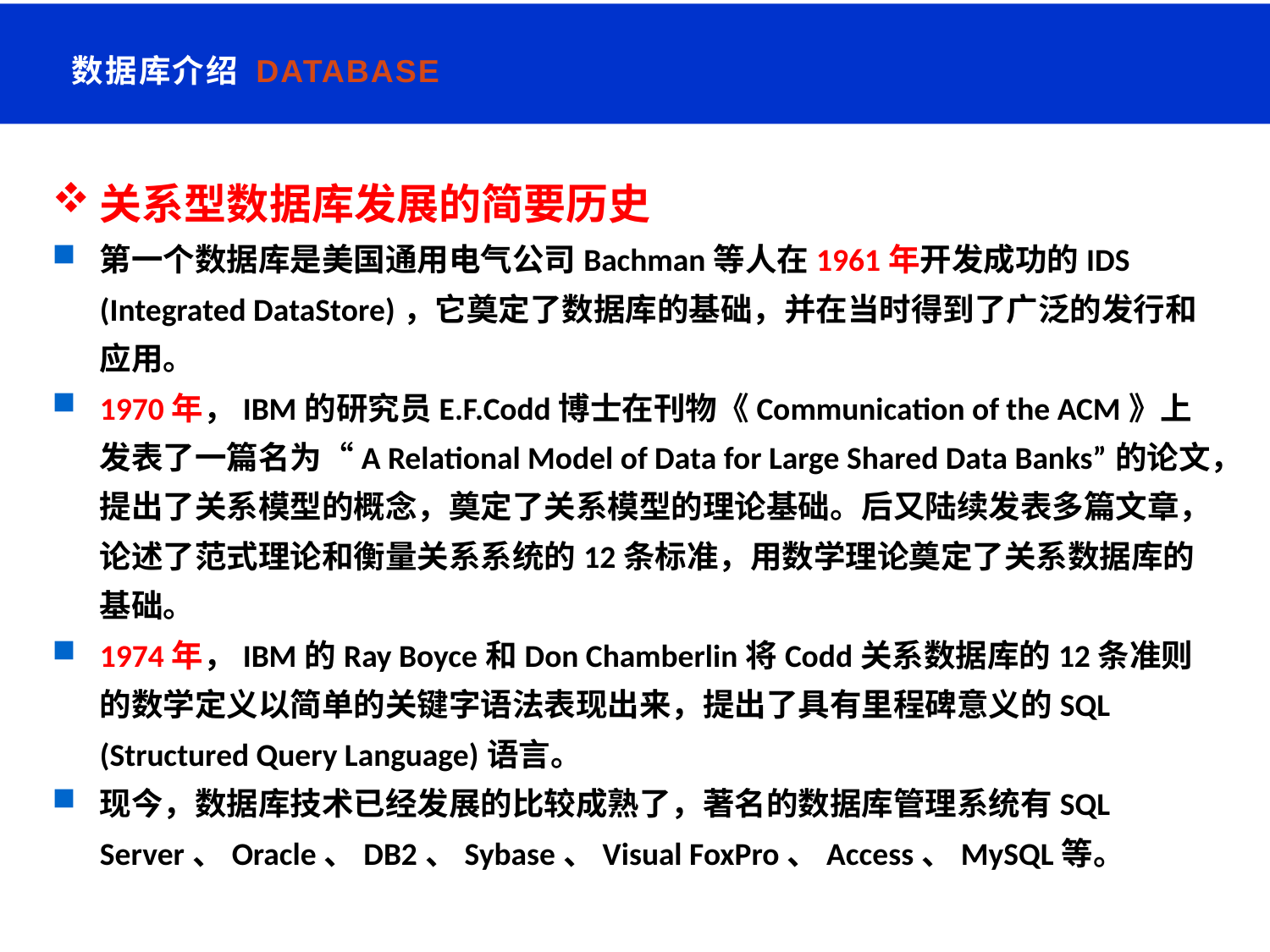

数据库介绍 Database
关系型数据库发展的简要历史
第一个数据库是美国通用电气公司Bachman等人在1961年开发成功的IDS (Integrated DataStore)，它奠定了数据库的基础，并在当时得到了广泛的发行和应用。
1970年，IBM的研究员E.F.Codd博士在刊物《Communication of the ACM》上发表了一篇名为“A Relational Model of Data for Large Shared Data Banks”的论文，提出了关系模型的概念，奠定了关系模型的理论基础。后又陆续发表多篇文章，论述了范式理论和衡量关系系统的12条标准，用数学理论奠定了关系数据库的基础。
1974年，IBM的Ray Boyce和Don Chamberlin将Codd关系数据库的12条准则的数学定义以简单的关键字语法表现出来，提出了具有里程碑意义的SQL (Structured Query Language)语言。
现今，数据库技术已经发展的比较成熟了，著名的数据库管理系统有SQL Server、Oracle、DB2、Sybase、Visual FoxPro、Access、MySQL等。